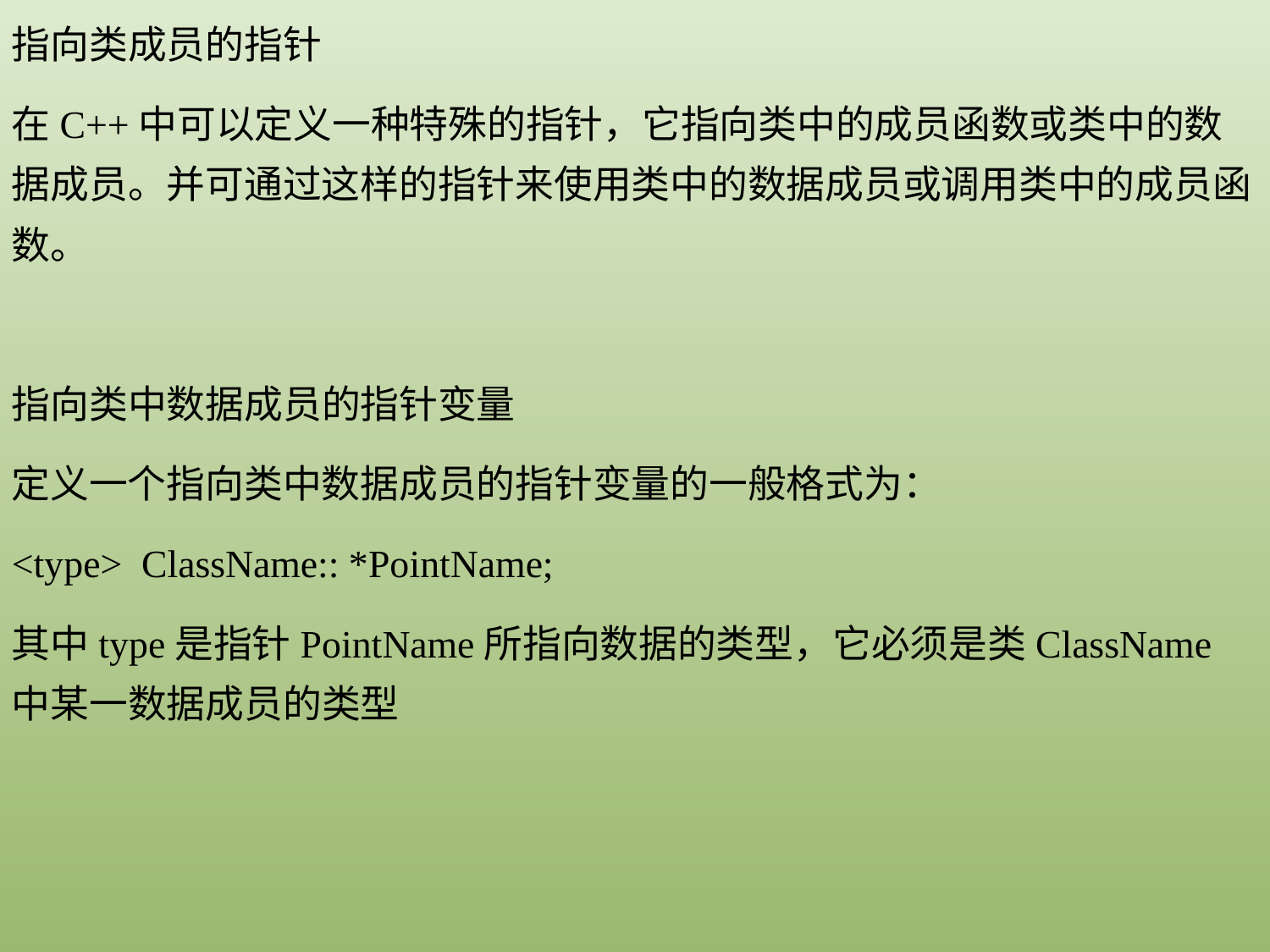

指向类成员的指针
在C++中可以定义一种特殊的指针，它指向类中的成员函数或类中的数据成员。并可通过这样的指针来使用类中的数据成员或调用类中的成员函数。
指向类中数据成员的指针变量
定义一个指向类中数据成员的指针变量的一般格式为：
<type>  ClassName:: *PointName;
其中type是指针PointName所指向数据的类型，它必须是类ClassName中某一数据成员的类型
830